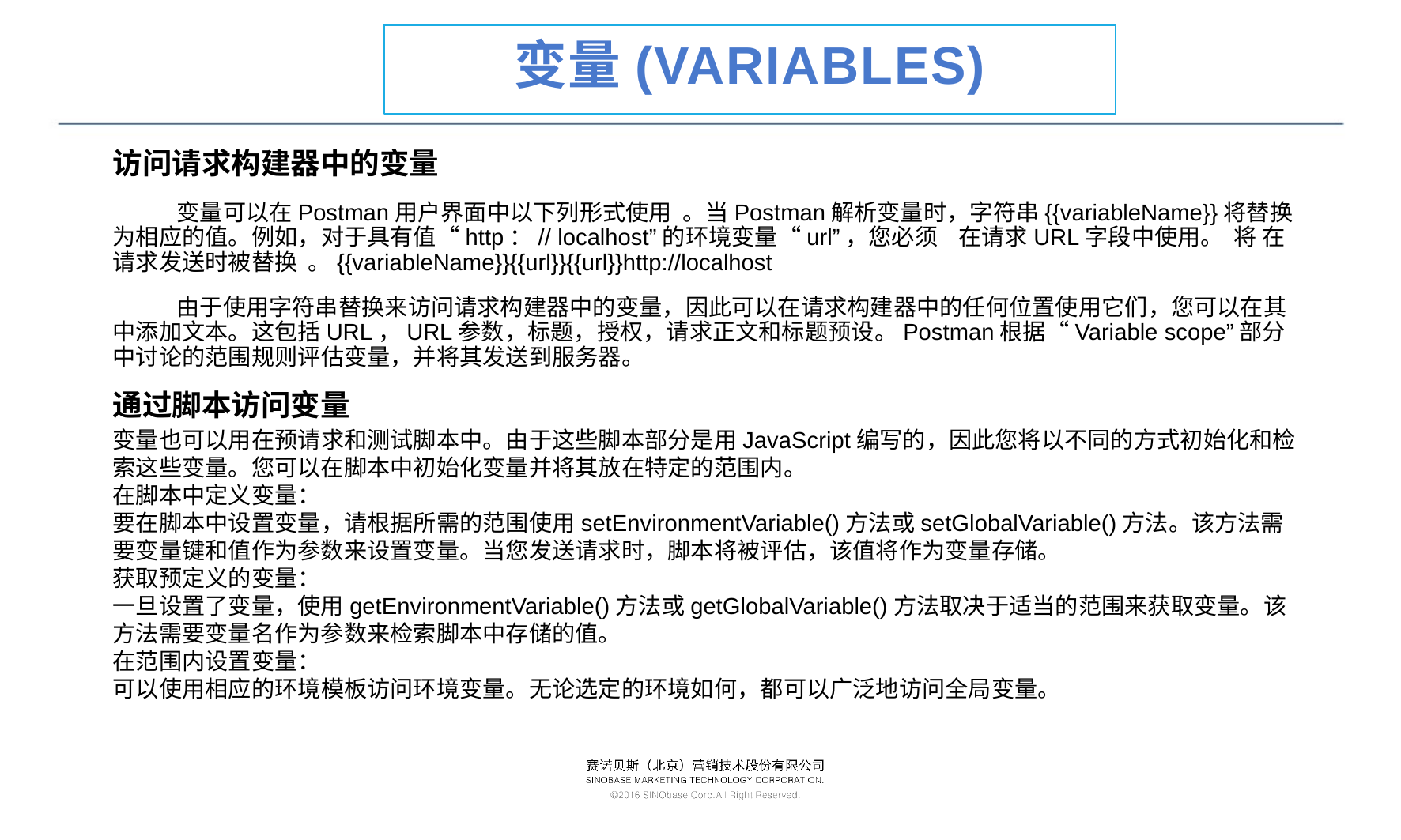

# 变量(Variables)
访问请求构建器中的变量
变量可以在Postman用户界面中以下列形式使用  。当Postman解析变量时，字符串{{variableName}}将替换为相应的值。例如，对于具有值“http：// localhost”的环境变量“url”，您必须    在请求URL字段中使用。  将 在请求发送时被替换  。{{variableName}}{{url}}{{url}}http://localhost
由于使用字符串替换来访问请求构建器中的变量，因此可以在请求构建器中的任何位置使用它们，您可以在其中添加文本。这包括URL，URL参数，标题，授权，请求正文和标题预设。Postman根据“Variable scope”部分中讨论的范围规则评估变量，并将其发送到服务器。
通过脚本访问变量
变量也可以用在预请求和测试脚本中。由于这些脚本部分是用JavaScript编写的，因此您将以不同的方式初始化和检索这些变量。您可以在脚本中初始化变量并将其放在特定的范围内。
在脚本中定义变量：
要在脚本中设置变量，请根据所需的范围使用setEnvironmentVariable()方法或setGlobalVariable()方法。该方法需要变量键和值作为参数来设置变量。当您发送请求时，脚本将被评估，该值将作为变量存储。
获取预定义的变量：
一旦设置了变量，使用getEnvironmentVariable()方法或getGlobalVariable()方法取决于适当的范围来获取变量。该方法需要变量名作为参数来检索脚本中存储的值。
在范围内设置变量：
可以使用相应的环境模板访问环境变量。无论选定的环境如何，都可以广泛地访问全局变量。